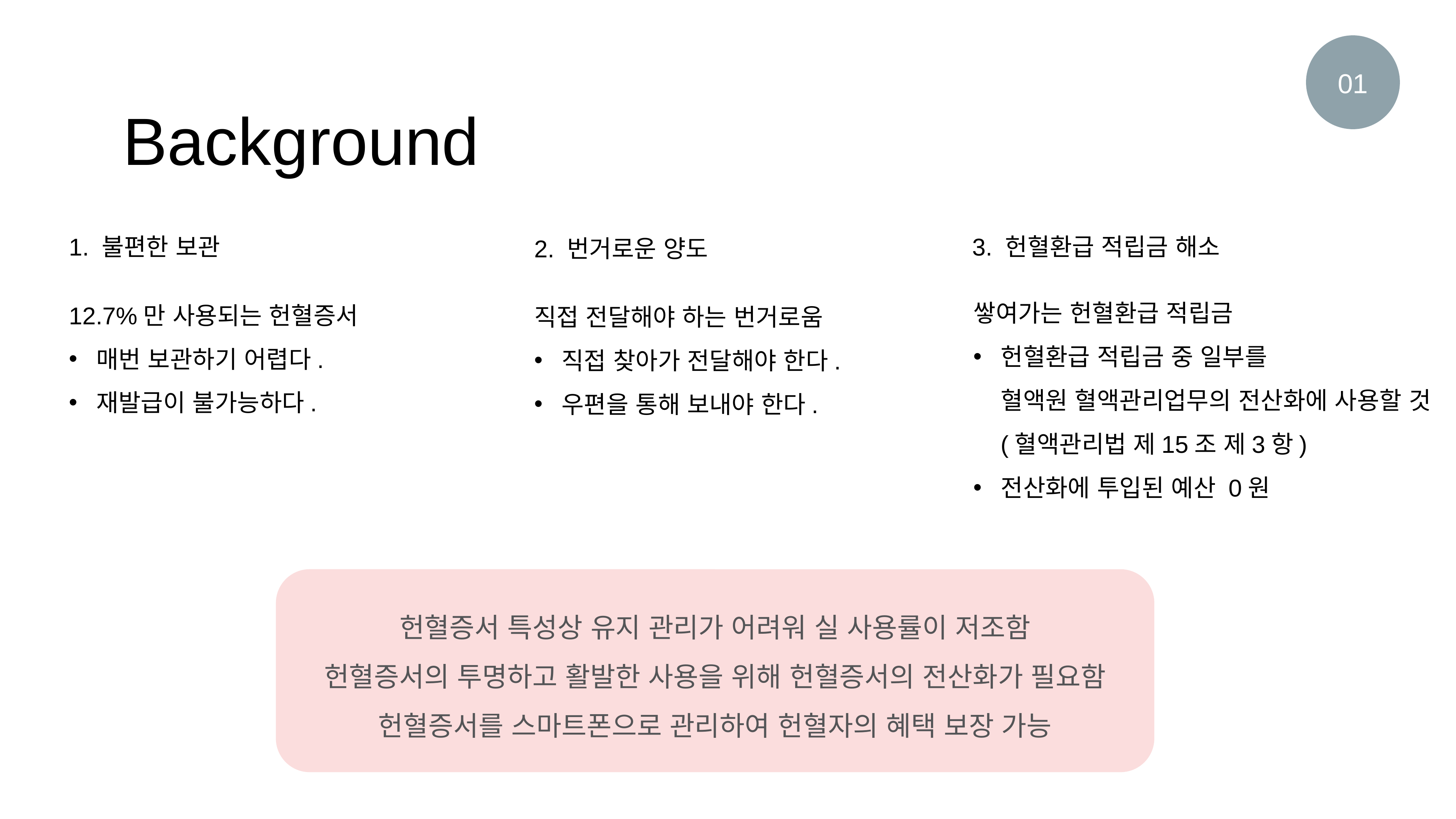

01
Background
1. 불편한 보관
3. 헌혈환급 적립금 해소
2. 번거로운 양도
쌓여가는 헌혈환급 적립금
헌혈환급 적립금 중 일부를
혈액원 혈액관리업무의 전산화에 사용할 것 (혈액관리법 제15조 제3항)
전산화에 투입된 예산 0원
12.7%만 사용되는 헌혈증서
매번 보관하기 어렵다.
재발급이 불가능하다.
직접 전달해야 하는 번거로움
직접 찾아가 전달해야 한다.
우편을 통해 보내야 한다.

헌혈증서 특성상 유지 관리가 어려워 실 사용률이 저조함
헌혈증서의 투명하고 활발한 사용을 위해 헌혈증서의 전산화가 필요함
헌혈증서를 스마트폰으로 관리하여 헌혈자의 혜택 보장 가능